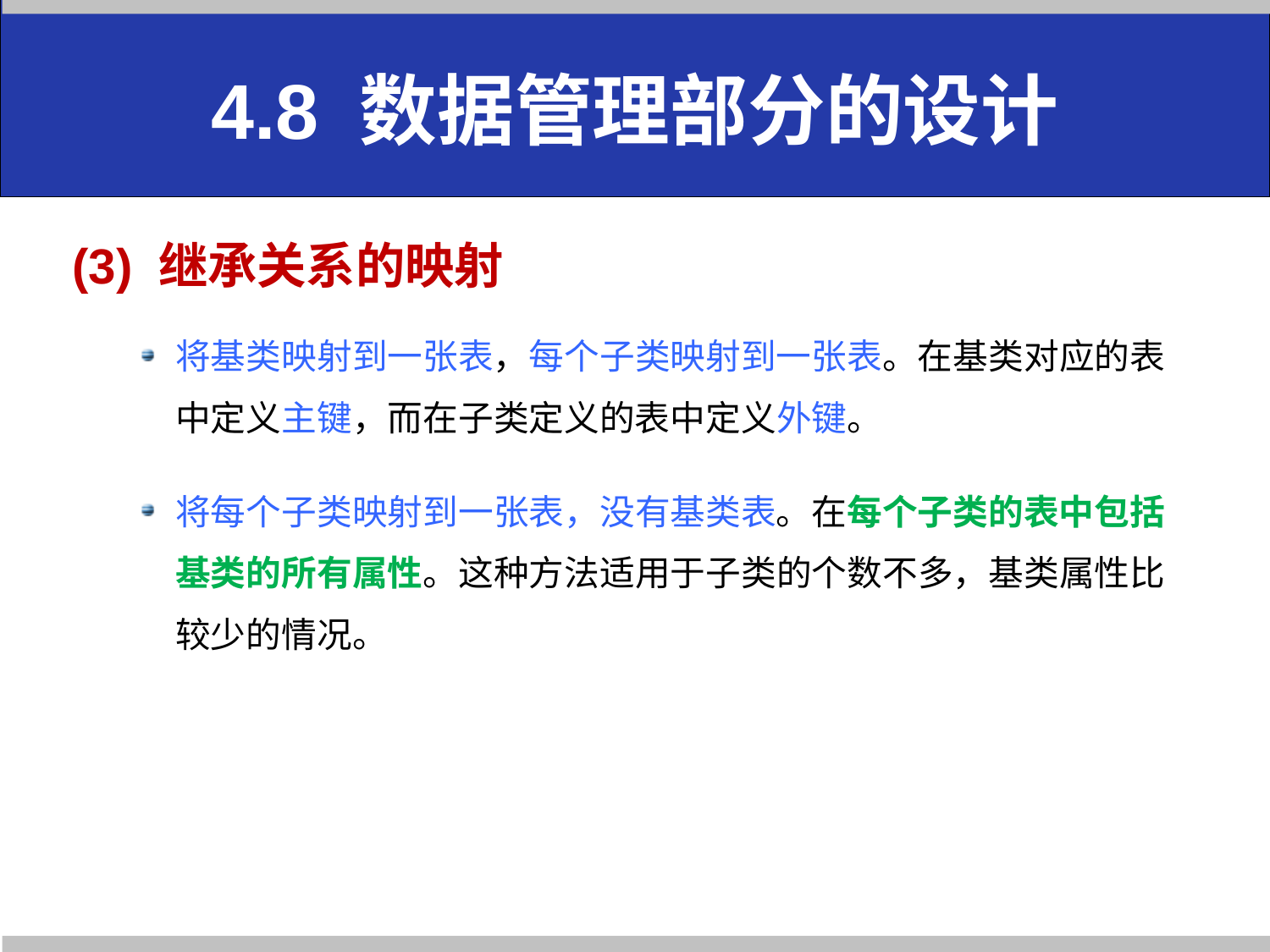

# 4.8 数据管理部分的设计
(3) 继承关系的映射
将基类映射到一张表，每个子类映射到一张表。在基类对应的表中定义主键，而在子类定义的表中定义外键。
将每个子类映射到一张表，没有基类表。在每个子类的表中包括基类的所有属性。这种方法适用于子类的个数不多，基类属性比较少的情况。
619